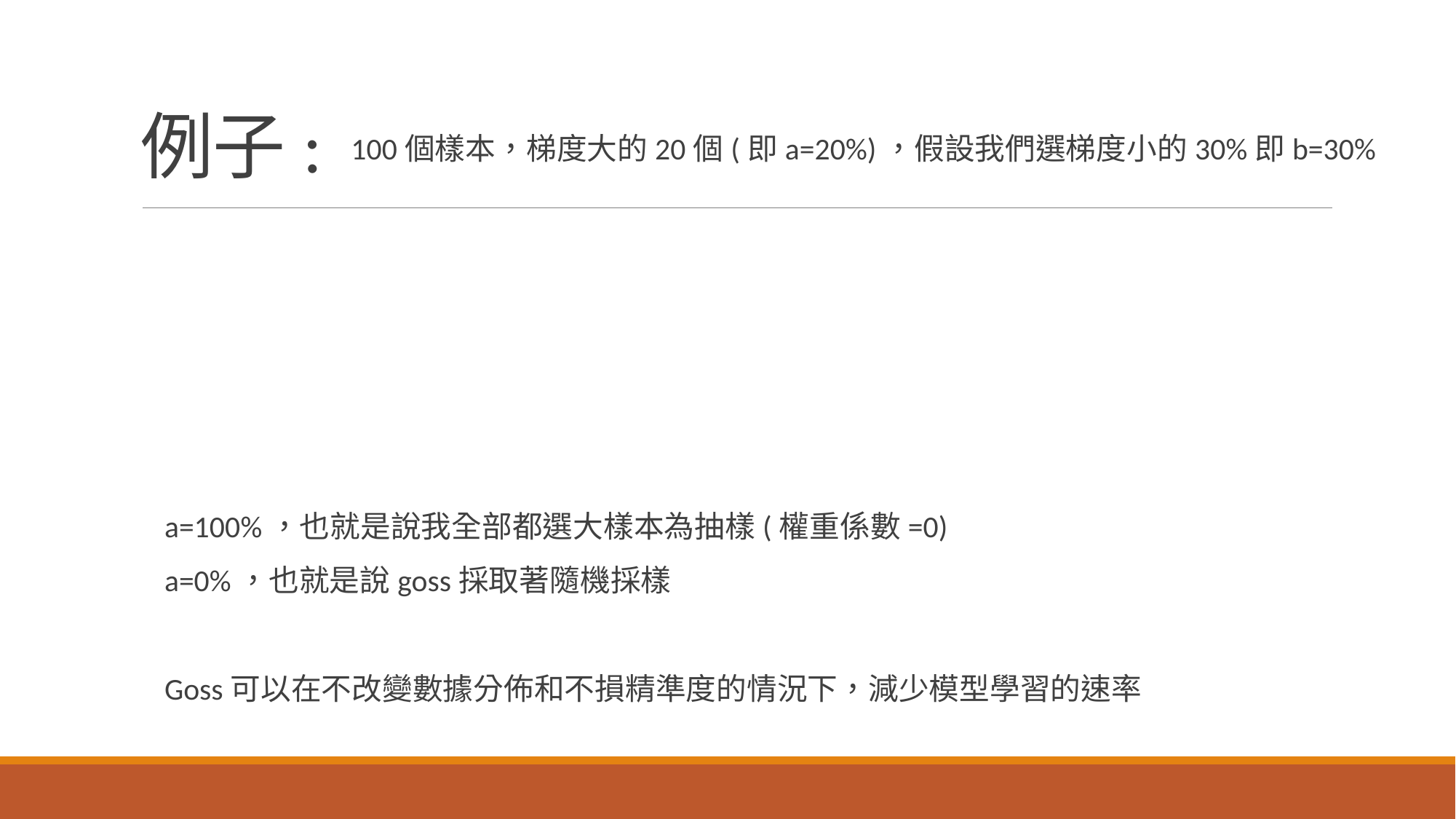

# 例子:
                               100個樣本，梯度大的20個(即a=20%)，假設我們選梯度小的30%即b=30%

     a=100%，也就是說我全部都選大樣本為抽樣(權重係數=0)
     a=0%，也就是說goss採取著隨機採樣

     Goss可以在不改變數據分佈和不損精準度的情況下，減少模型學習的速率